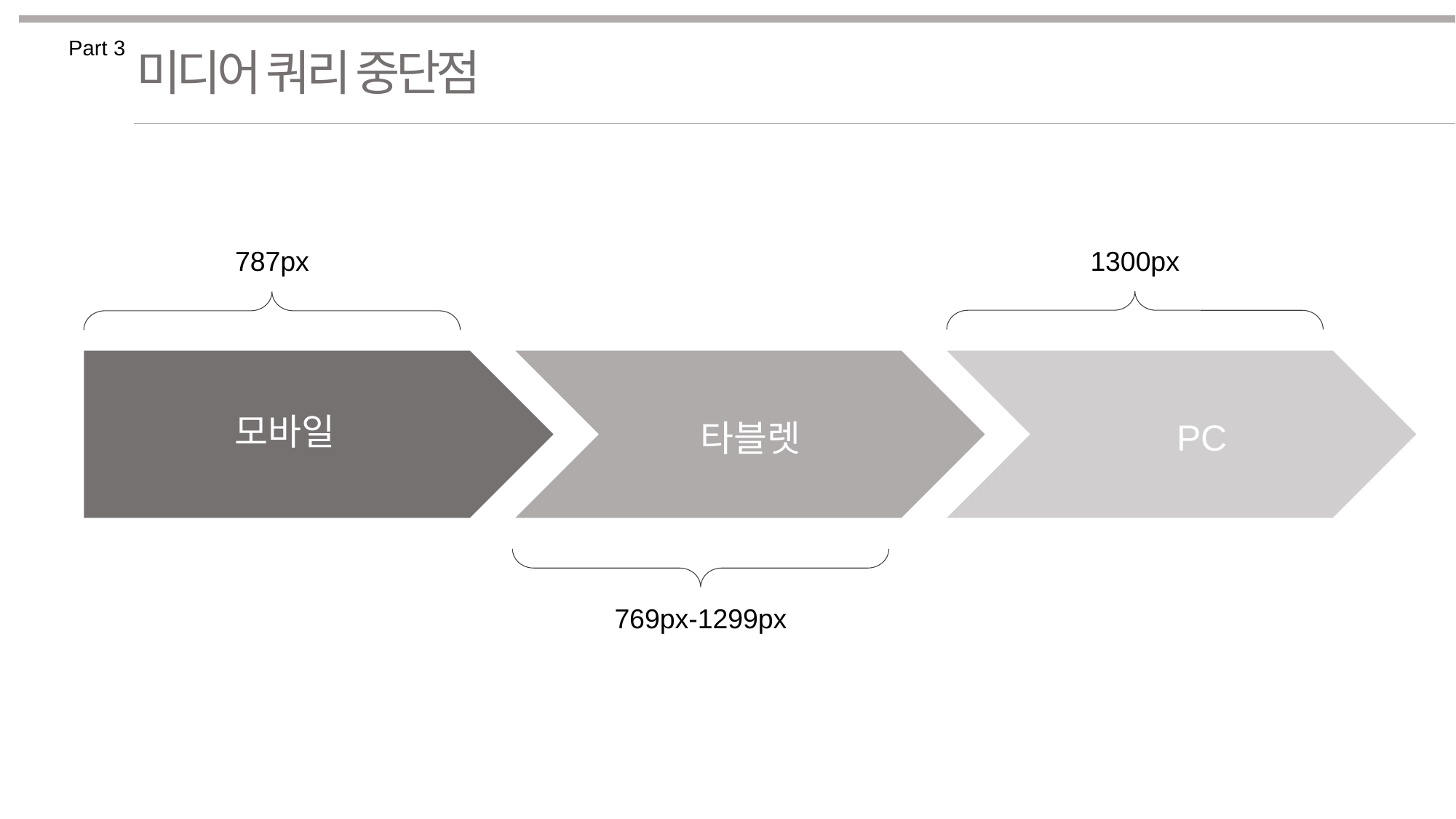

Part 3
미디어 쿼리 중단점

787px
1300px

모바일
PC
타블렛
769px-1299px